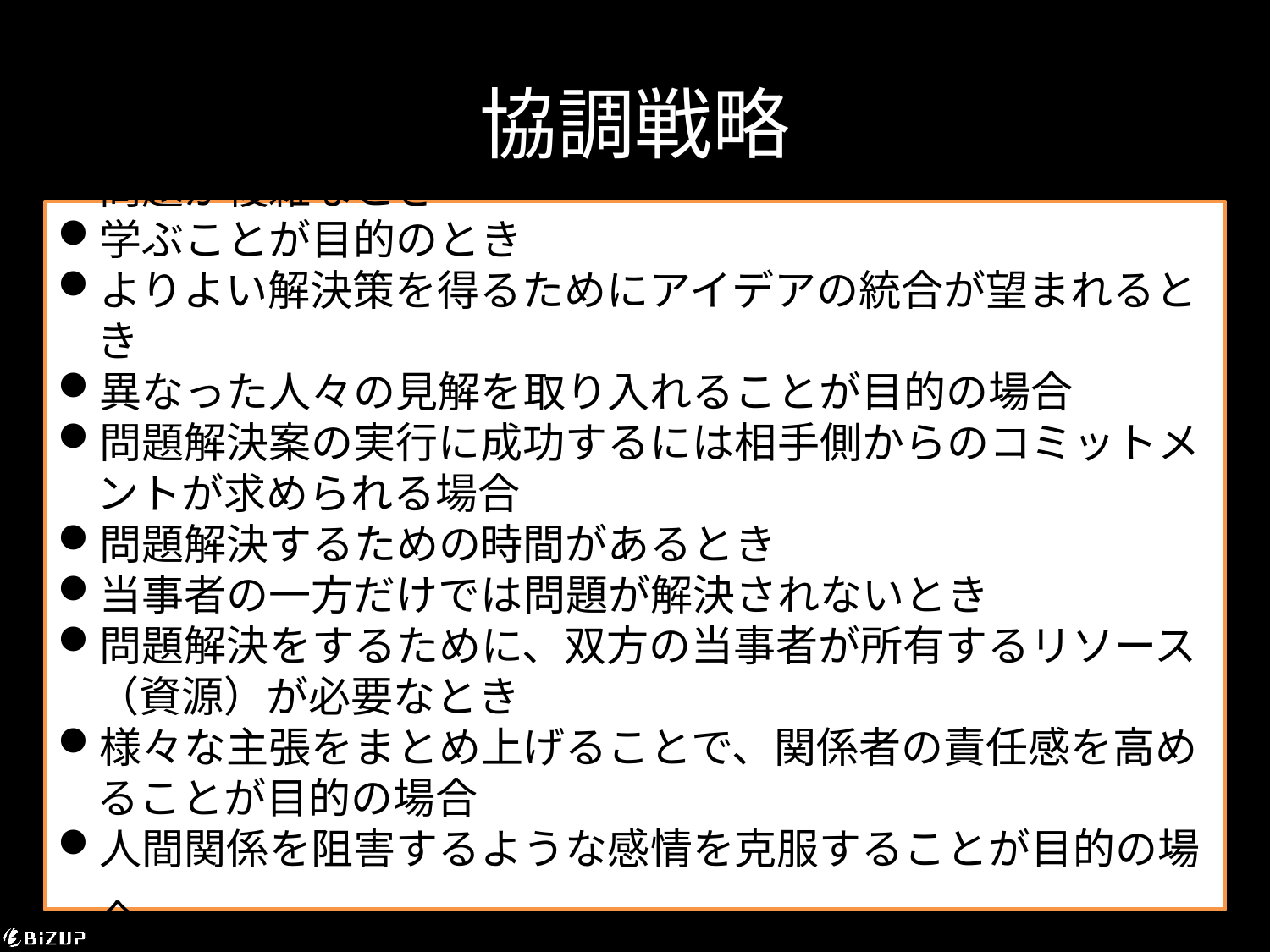

# 協調戦略
問題が複雑なとき
学ぶことが目的のとき
よりよい解決策を得るためにアイデアの統合が望まれるとき
異なった人々の見解を取り入れることが目的の場合
問題解決案の実行に成功するには相手側からのコミットメントが求められる場合
問題解決するための時間があるとき
当事者の一方だけでは問題が解決されないとき
問題解決をするために、双方の当事者が所有するリソース（資源）が必要なとき
様々な主張をまとめ上げることで、関係者の責任感を高めることが目的の場合
人間関係を阻害するような感情を克服することが目的の場合